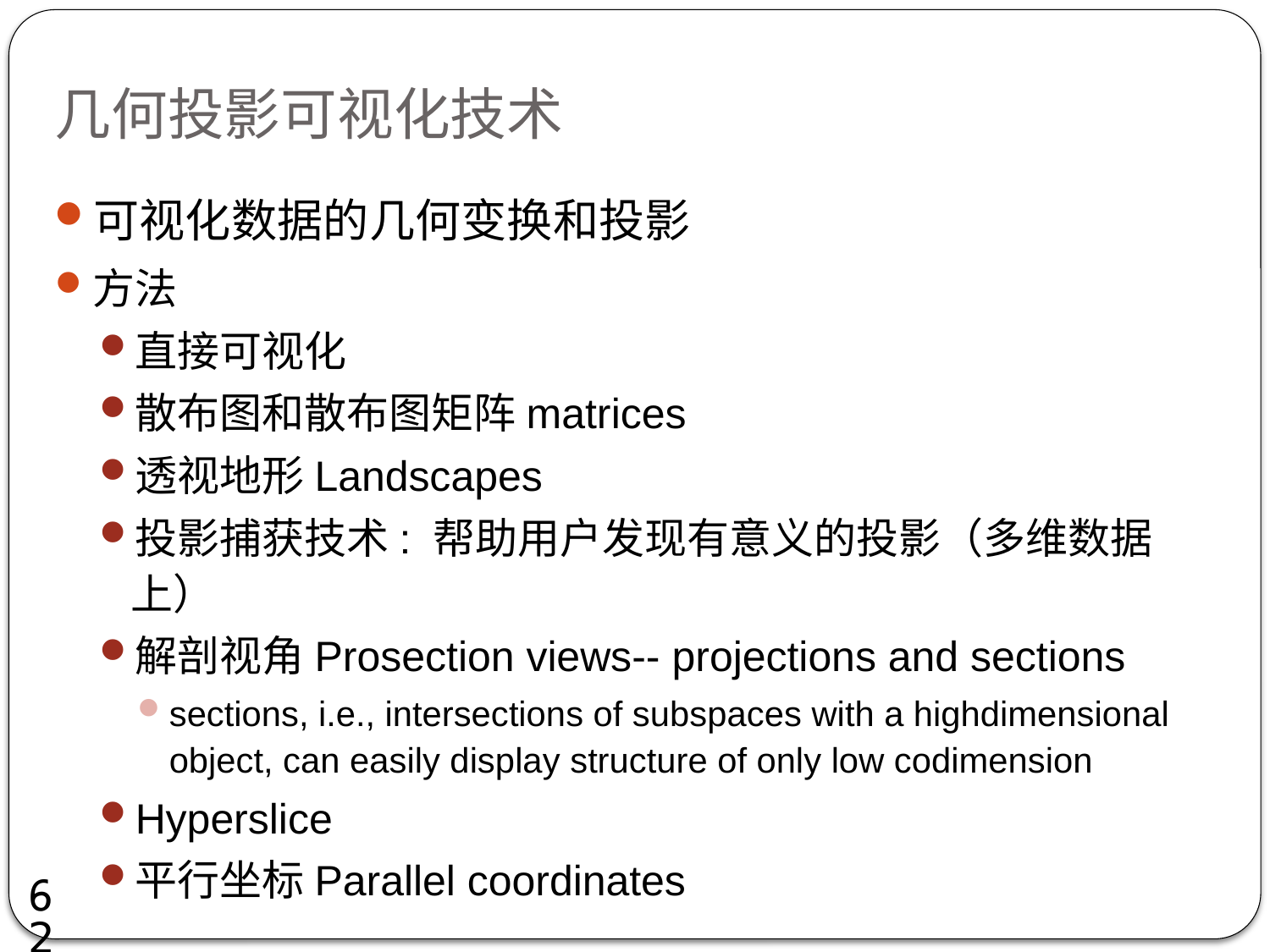

# 几何投影可视化技术
可视化数据的几何变换和投影
方法
直接可视化
散布图和散布图矩阵matrices
透视地形Landscapes
投影捕获技术: 帮助用户发现有意义的投影（多维数据上）
解剖视角Prosection views-- projections and sections
sections, i.e., intersections of subspaces with a highdimensional object, can easily display structure of only low codimension
Hyperslice
平行坐标Parallel coordinates
62